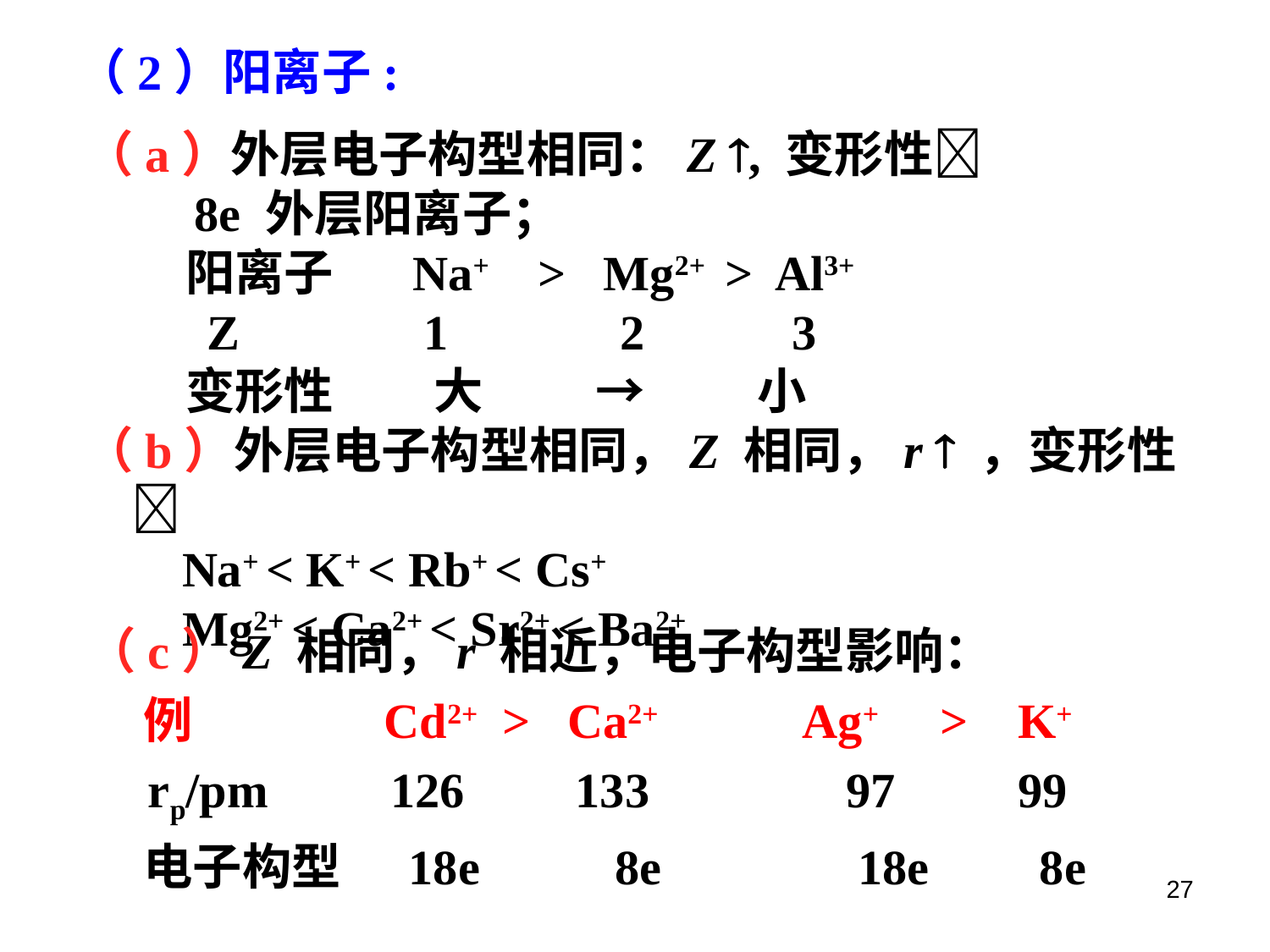

# （2）阳离子:
（a）外层电子构型相同：Z ↑, 变形性↓
         8e 外层阳离子；
        阳离子      Na+    >   Mg2+  >  Al3+
          Z               1              2            3
        变形性         大          →          小
（b）外层电子构型相同，Z 相同，r ↑ ，变形性↑
        Na+ < K+ < Rb+ < Cs+
        Mg2+ < Ca2+ < Sr2+ < Ba2+

（c）Z 相同，r 相近，电子构型影响：
    例                Cd2+  >   Ca2+                    Ag+     >    K+
     rp/pm          126         133                97          99
    电子构型     18e           8e                18e         8e

27